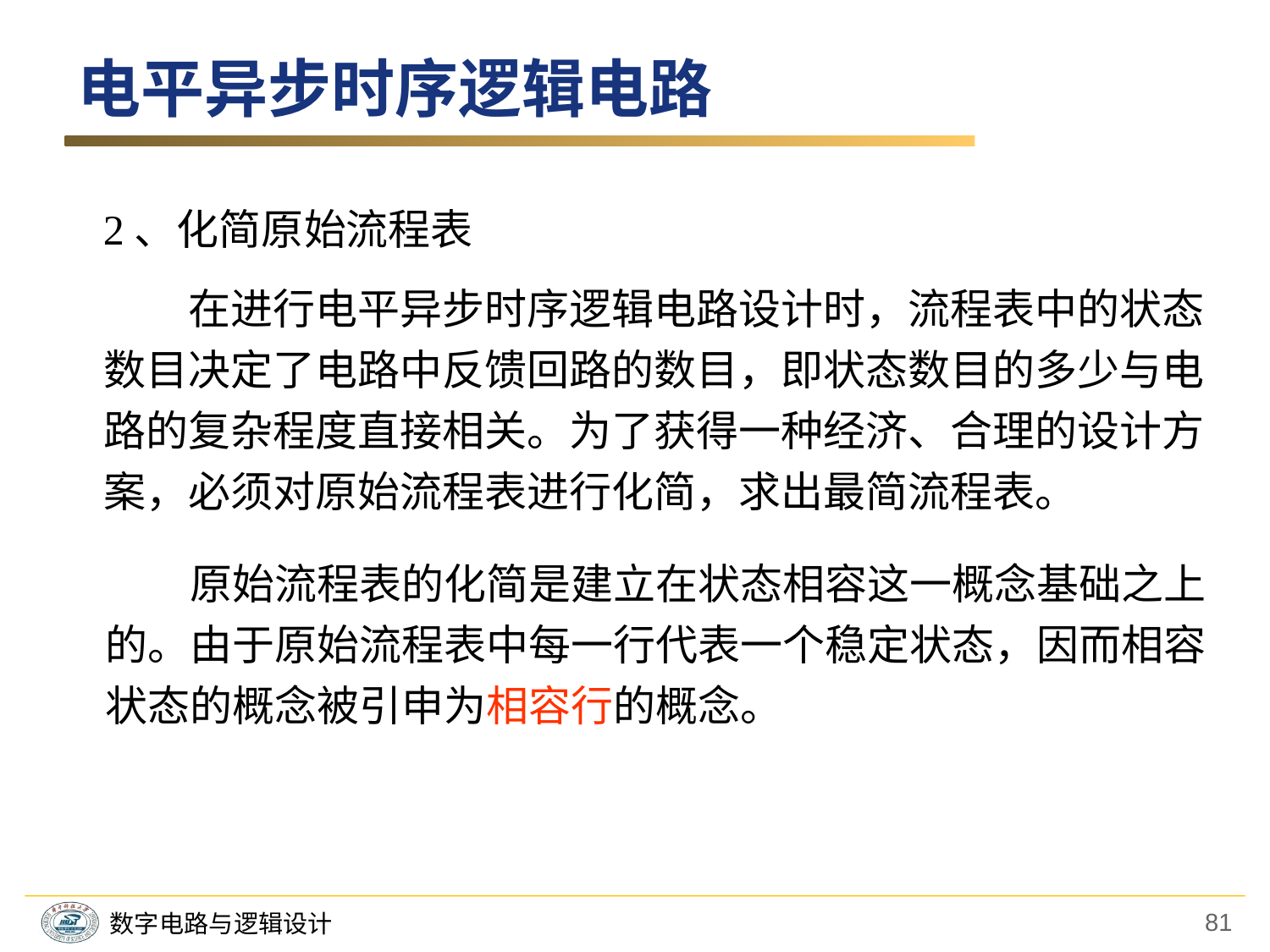

电平异步时序逻辑电路
2、化简原始流程表
　　在进行电平异步时序逻辑电路设计时，流程表中的状态
数目决定了电路中反馈回路的数目，即状态数目的多少与电
路的复杂程度直接相关。为了获得一种经济、合理的设计方
案，必须对原始流程表进行化简，求出最简流程表。
　　原始流程表的化简是建立在状态相容这一概念基础之上的。由于原始流程表中每一行代表一个稳定状态，因而相容状态的概念被引申为相容行的概念。
81
数字电路与逻辑设计